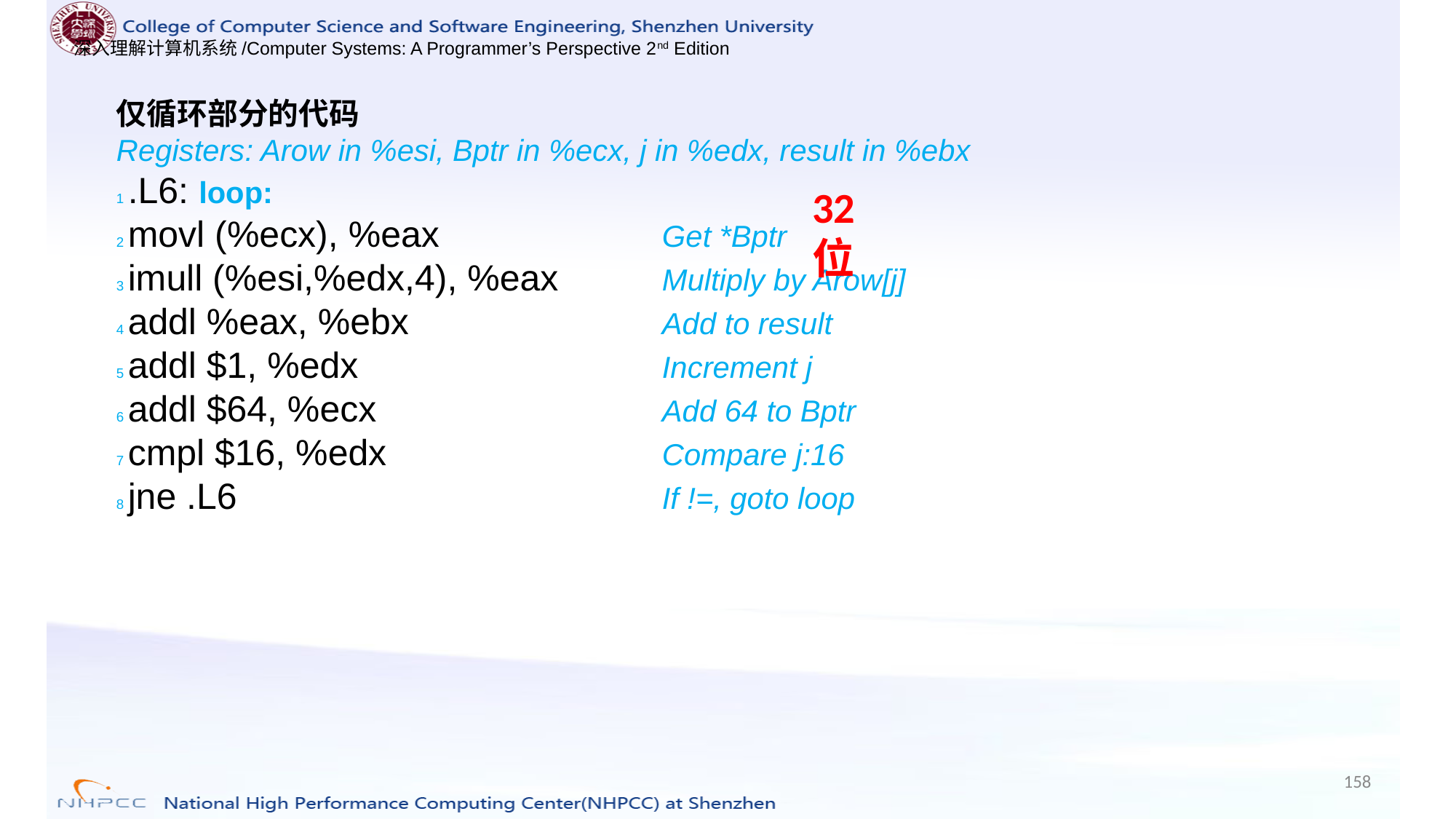

仅循环部分的代码
Registers: Arow in %esi, Bptr in %ecx, j in %edx, result in %ebx
1 .L6: loop:
2 movl (%ecx), %eax 		Get *Bptr
3 imull (%esi,%edx,4), %eax 	Multiply by Arow[j]
4 addl %eax, %ebx 			Add to result
5 addl $1, %edx 			Increment j
6 addl $64, %ecx 			Add 64 to Bptr
7 cmpl $16, %edx 			Compare j:16
8 jne .L6 				If !=, goto loop
32位
158